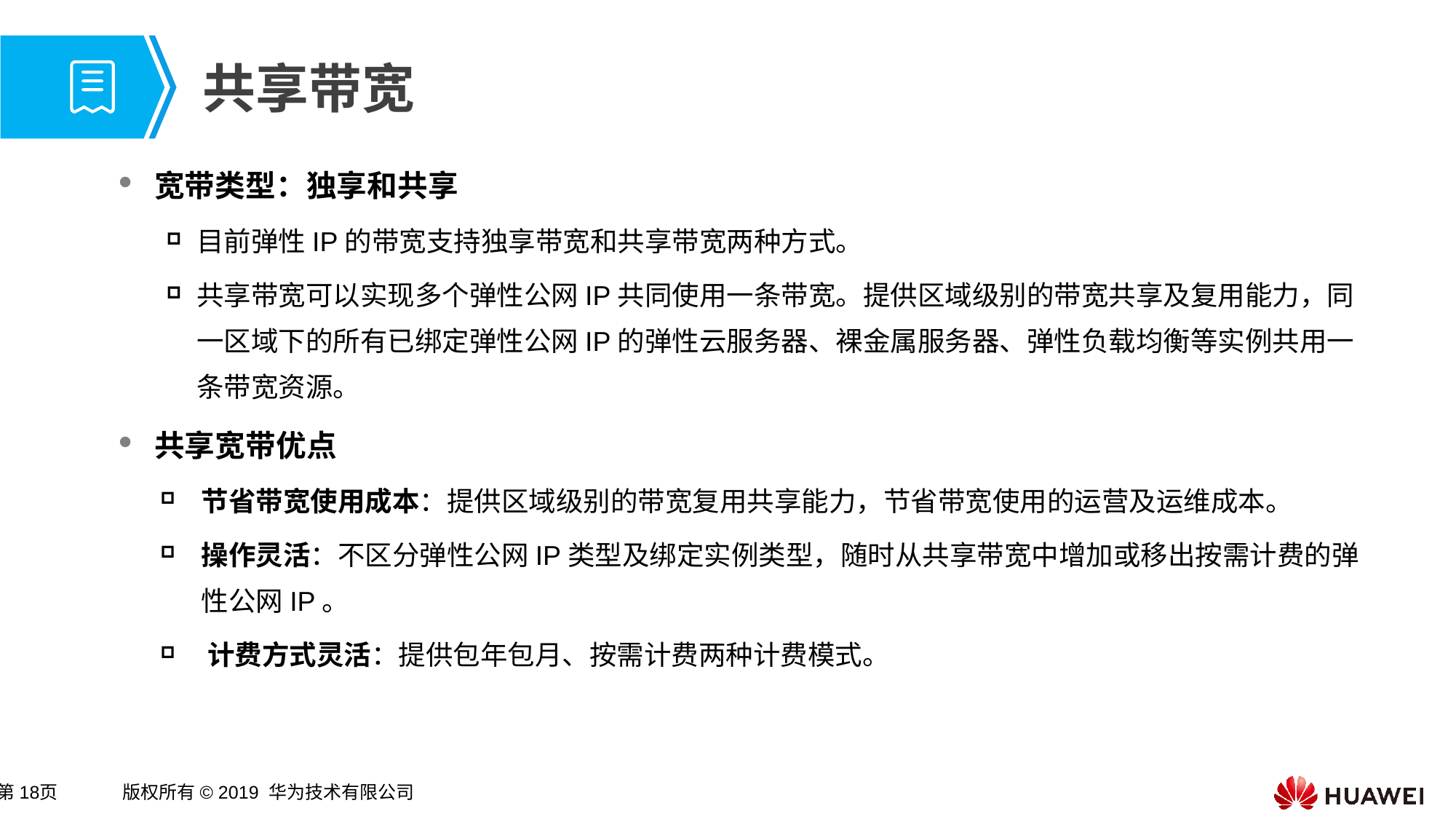

# 共享带宽
宽带类型：独享和共享
目前弹性IP的带宽支持独享带宽和共享带宽两种方式。
共享带宽可以实现多个弹性公网IP共同使用一条带宽。提供区域级别的带宽共享及复用能力，同一区域下的所有已绑定弹性公网IP的弹性云服务器、裸金属服务器、弹性负载均衡等实例共用一条带宽资源。
共享宽带优点
节省带宽使用成本：提供区域级别的带宽复用共享能力，节省带宽使用的运营及运维成本。
操作灵活：不区分弹性公网IP类型及绑定实例类型，随时从共享带宽中增加或移出按需计费的弹性公网IP。
 计费方式灵活：提供包年包月、按需计费两种计费模式。